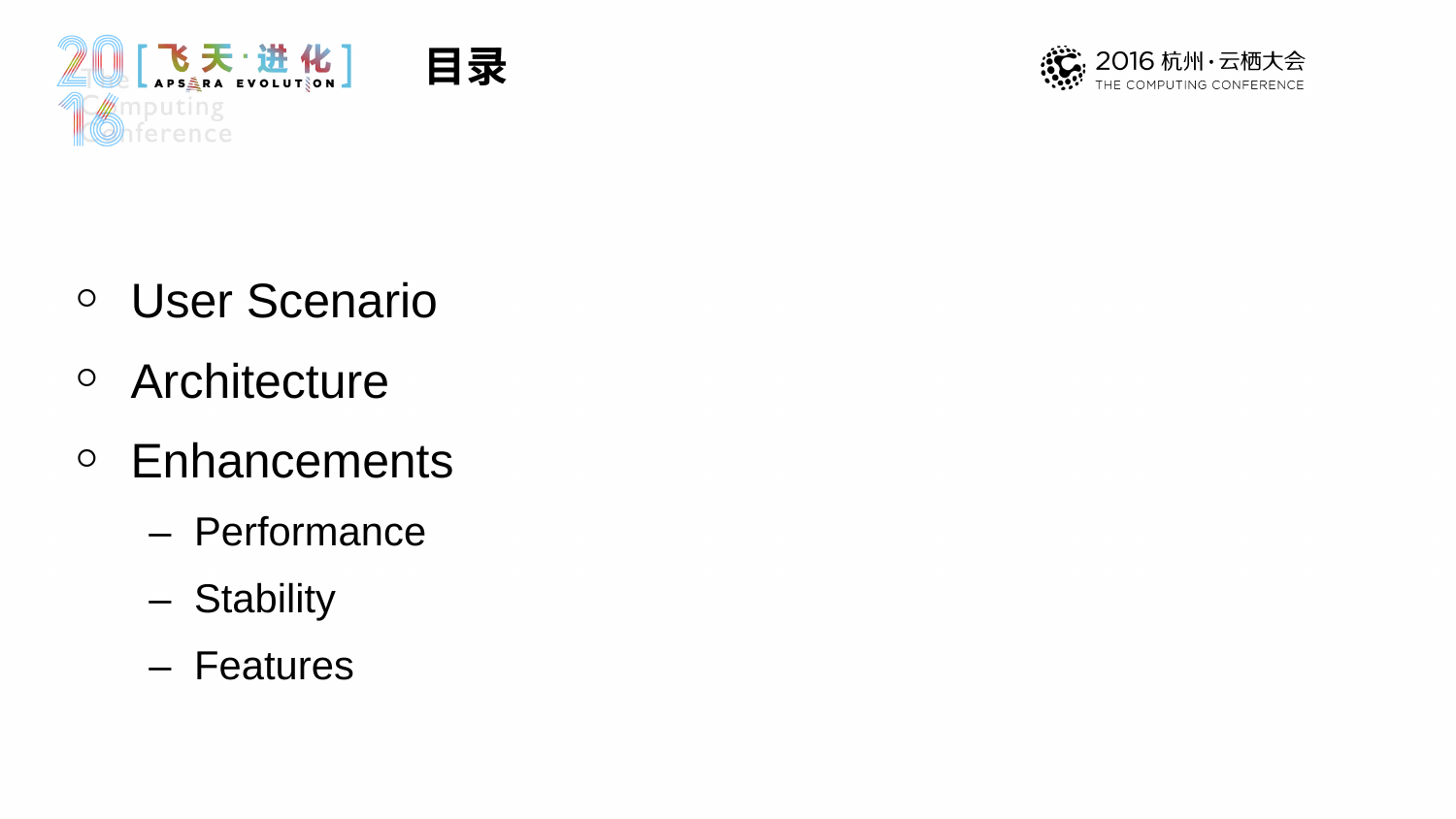

目录
User Scenario
Architecture
Enhancements
Performance
Stability
Features